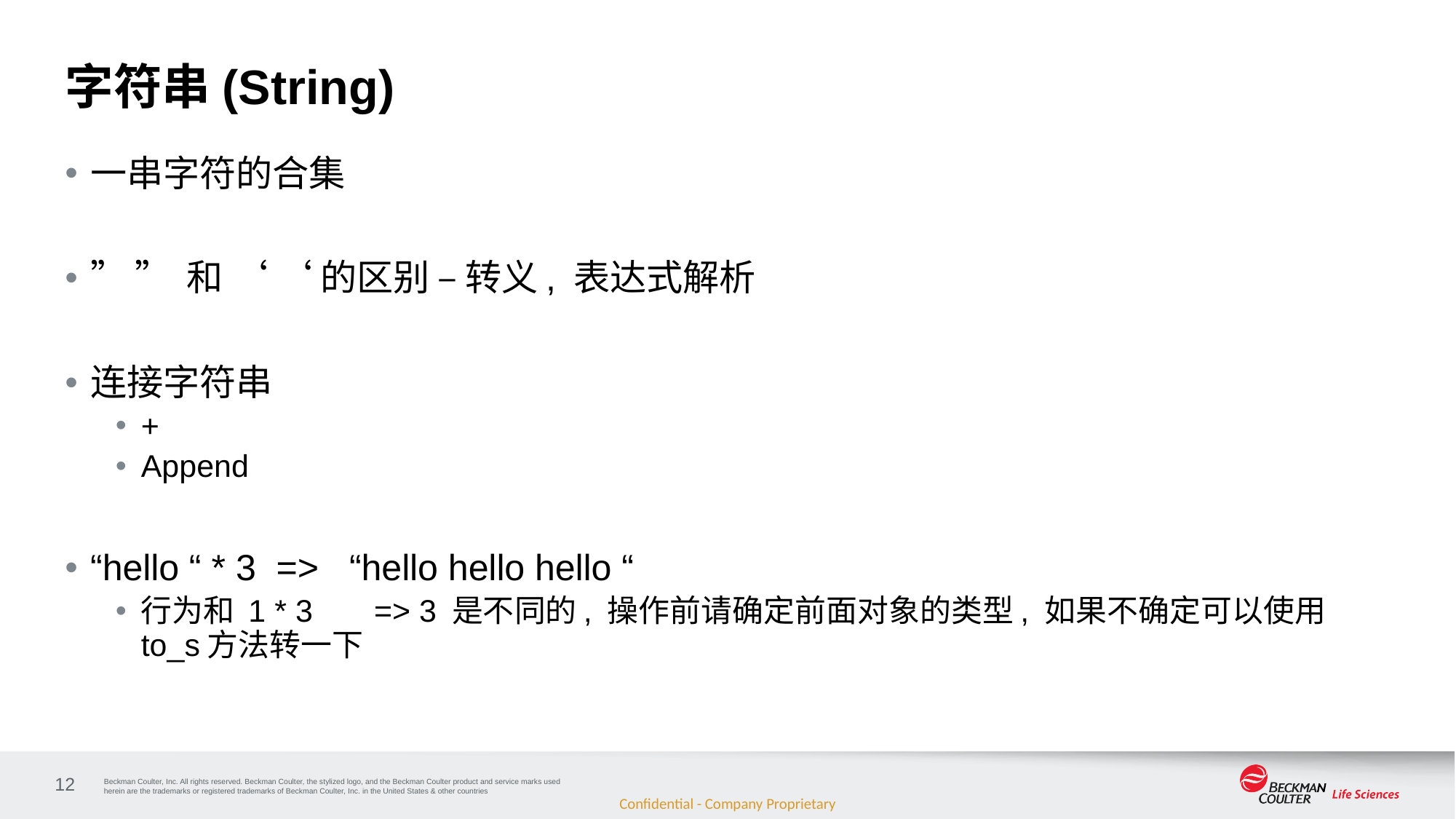

# 字符串(String)
一串字符的合集

” ” 和 ‘ ‘ 的区别 – 转义, 表达式解析

连接字符串
+
Append

“hello “ * 3  =>   “hello hello hello “
行为和 1 * 3       => 3 是不同的, 操作前请确定前面对象的类型, 如果不确定可以使用to_s方法转一下